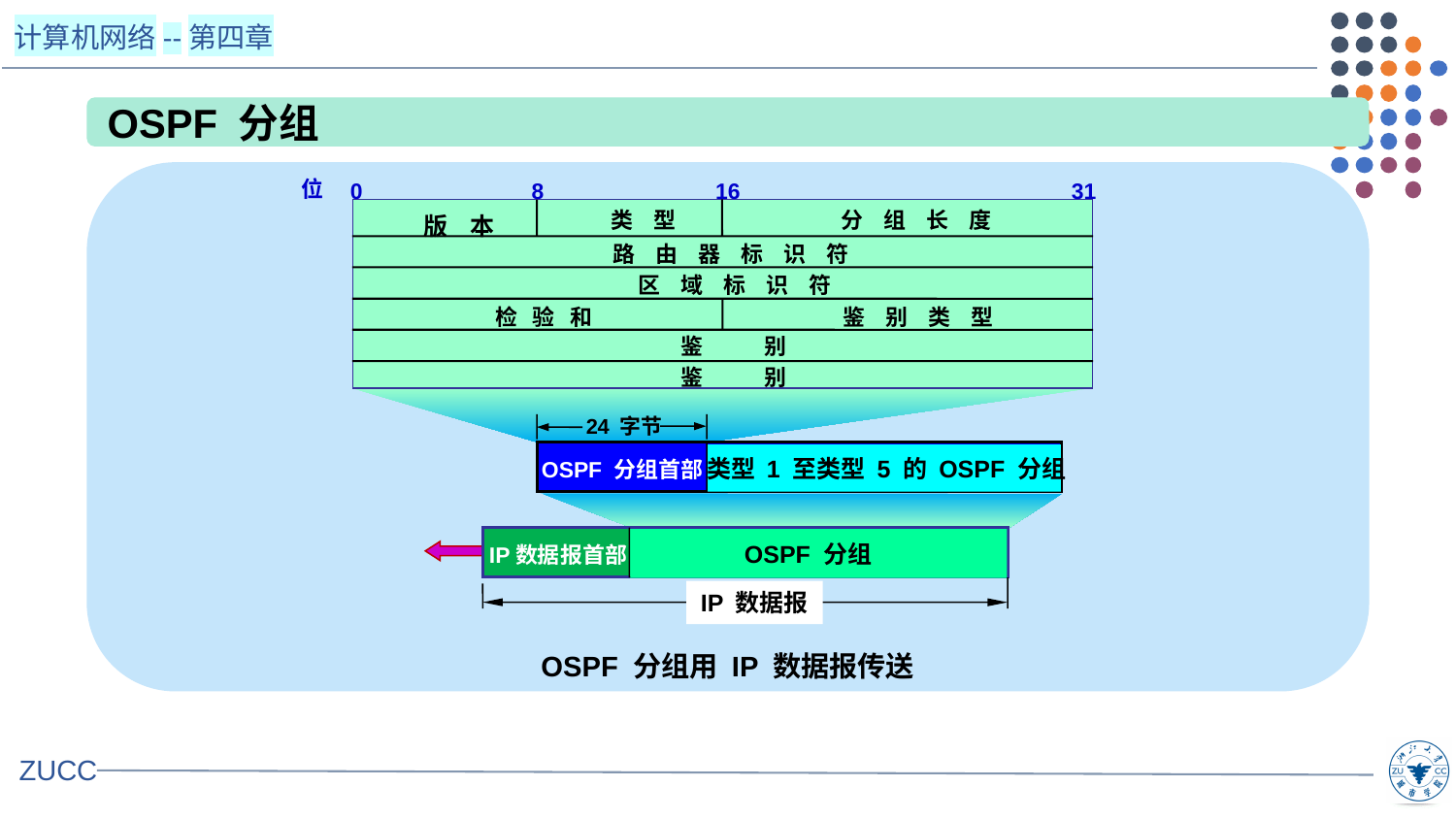

OSPF 分组

位
0
8
16
31
类    型

分    组    长    度

版    本
路    由    器    标    识    符

区    域    标    识    符

检   验   和
鉴    别    类    型

鉴            别

鉴            别

24 字节

类型 1 至类型 5 的 OSPF 分组
OSPF 分组首部

OSPF 分组
IP数据报首部

IP 数据报

OSPF 分组用 IP 数据报传送